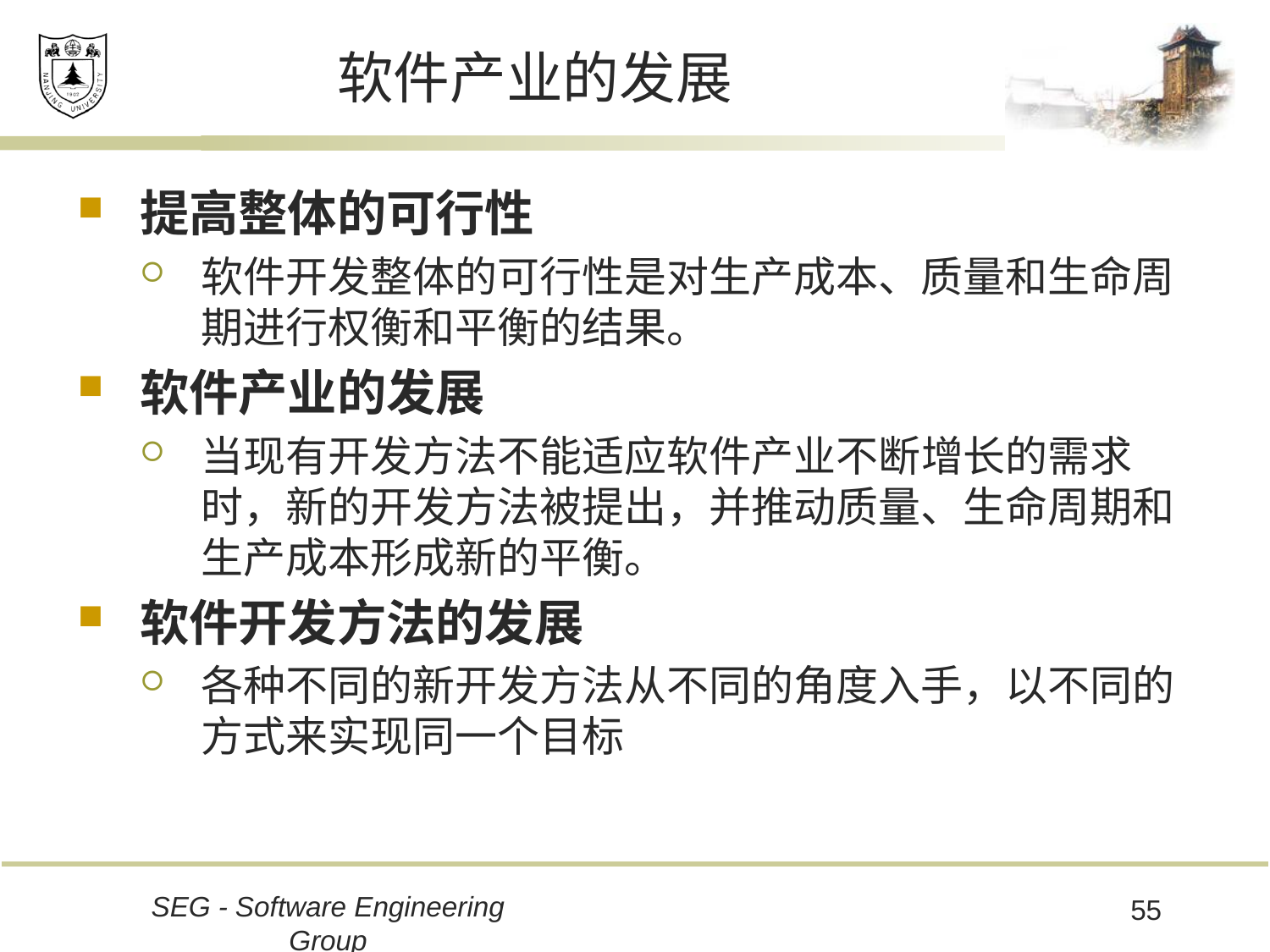

# 软件产业的发展
提高整体的可行性
软件开发整体的可行性是对生产成本、质量和生命周期进行权衡和平衡的结果。
软件产业的发展
当现有开发方法不能适应软件产业不断增长的需求时，新的开发方法被提出，并推动质量、生命周期和生产成本形成新的平衡。
软件开发方法的发展
各种不同的新开发方法从不同的角度入手，以不同的方式来实现同一个目标
SEG - Software Engineering Group
55